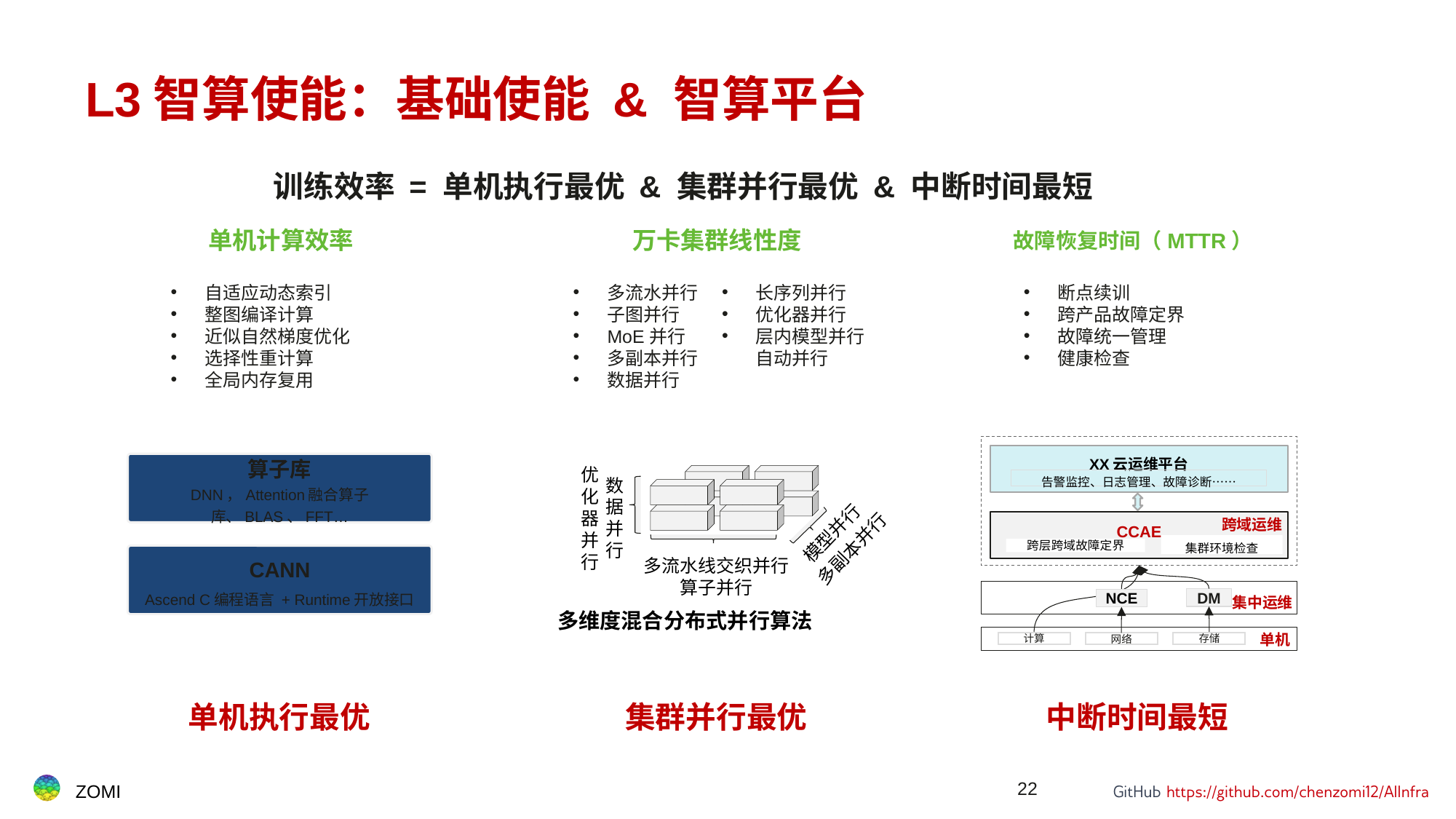

# L3智算使能：基础使能 & 智算平台
训练效率 = 单机执行最优 & 集群并行最优 & 中断时间最短
单机计算效率
万卡集群线性度
故障恢复时间（MTTR）
自适应动态索引
整图编译计算
近似自然梯度优化
选择性重计算
全局内存复用
多流水并行
子图并行
MoE并行
多副本并行
数据并行
长序列并行
优化器并行
层内模型并行自动并行
断点续训
跨产品故障定界
故障统一管理
健康检查

XX云运维平台
告警监控、日志管理、故障诊断……

CCAE
跨域运维
集群环境检查
跨层跨域故障定界
集中运维
DM
NCE

单机
计算
存储
网络
算子库
DNN，Attention融合算子库、BLAS、FFT…
优化器并行

数据并行

模型并行
多副本并行
CANN
Ascend C编程语言 + Runtime开放接口
多流水线交织并行
算子并行
多维度混合分布式并行算法
单机执行最优
集群并行最优
中断时间最短